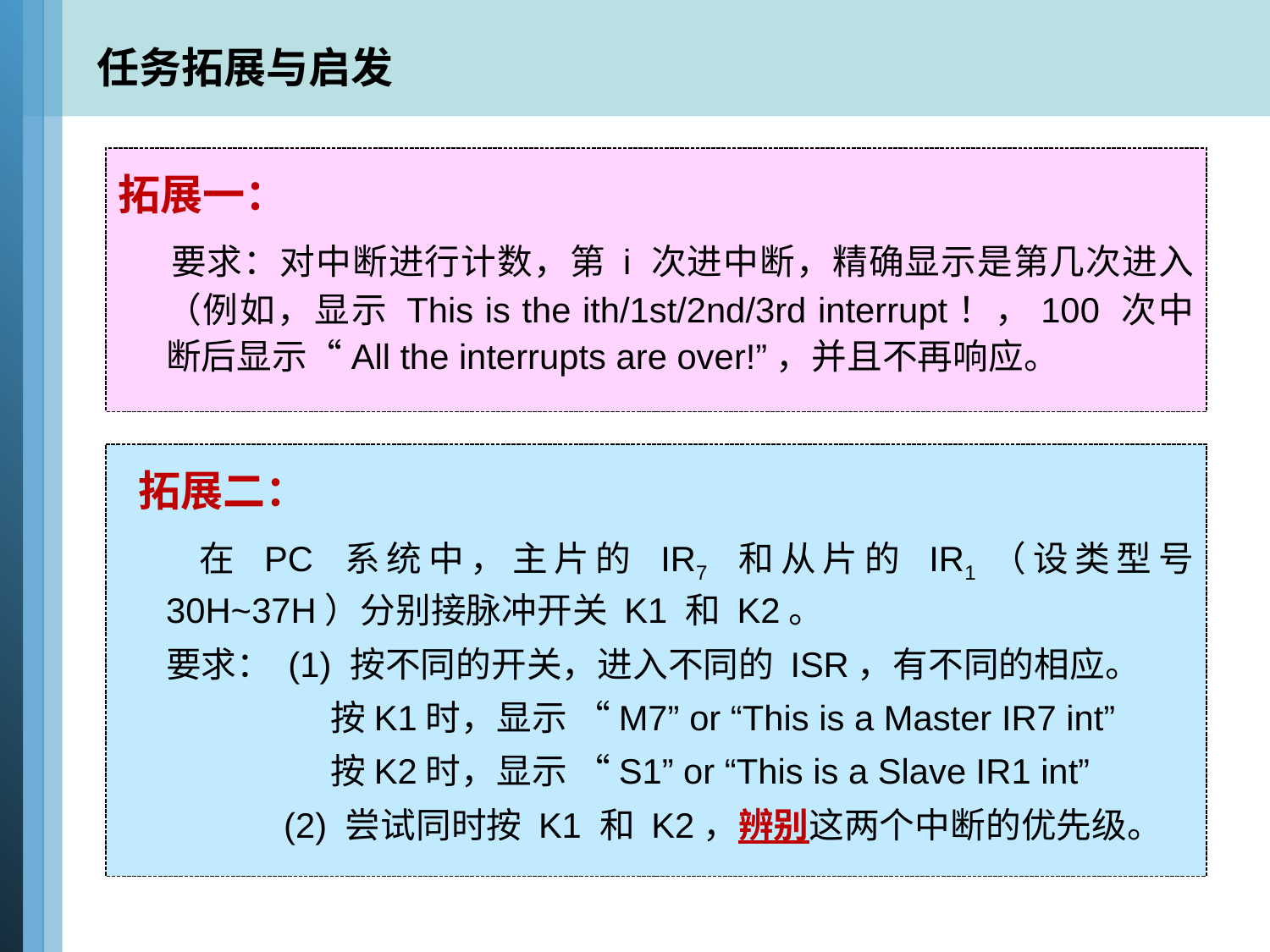

任务拓展与启发
拓展一：
    要求：对中断进行计数，第 i 次进中断，精确显示是第几次进入（例如，显示 This is the ith/1st/2nd/3rd interrupt！，100 次中断后显示“All the interrupts are over!”，并且不再响应。
 拓展二：
    在 PC 系统中，主片的 IR7 和从片的 IR1（设类型号 30H~37H）分别接脉冲开关 K1 和 K2。
     要求： (1) 按不同的开关，进入不同的 ISR，有不同的相应。
                          按K1时，显示 “M7” or “This is a Master IR7 int”
                          按K2时，显示 “S1” or “This is a Slave IR1 int”
                 (2) 尝试同时按 K1 和 K2，辨别这两个中断的优先级。
160